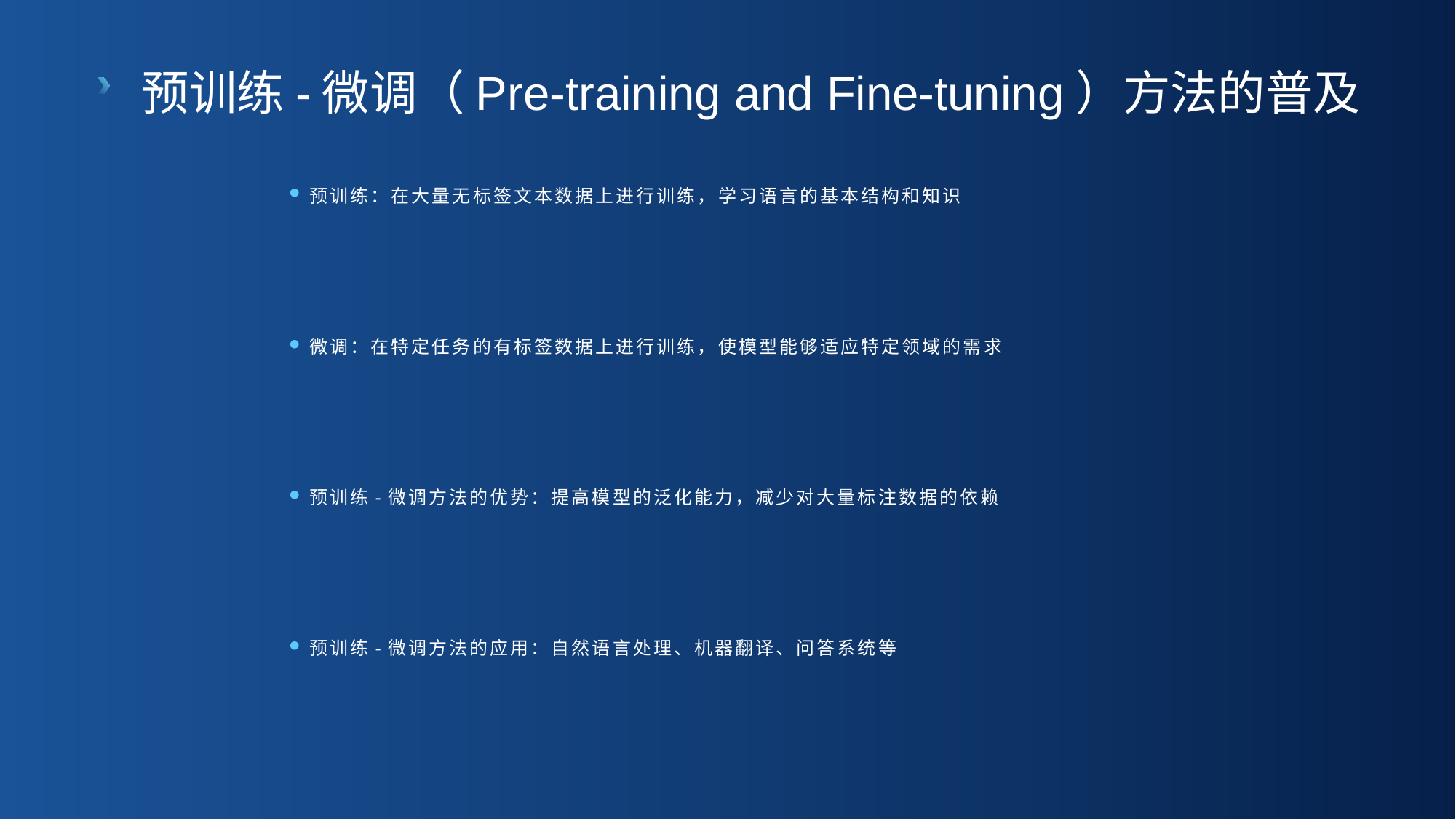

预训练-微调（Pre-training and Fine-tuning）方法的普及
预训练：在大量无标签文本数据上进行训练，学习语言的基本结构和知识
微调：在特定任务的有标签数据上进行训练，使模型能够适应特定领域的需求
预训练-微调方法的优势：提高模型的泛化能力，减少对大量标注数据的依赖
预训练-微调方法的应用：自然语言处理、机器翻译、问答系统等